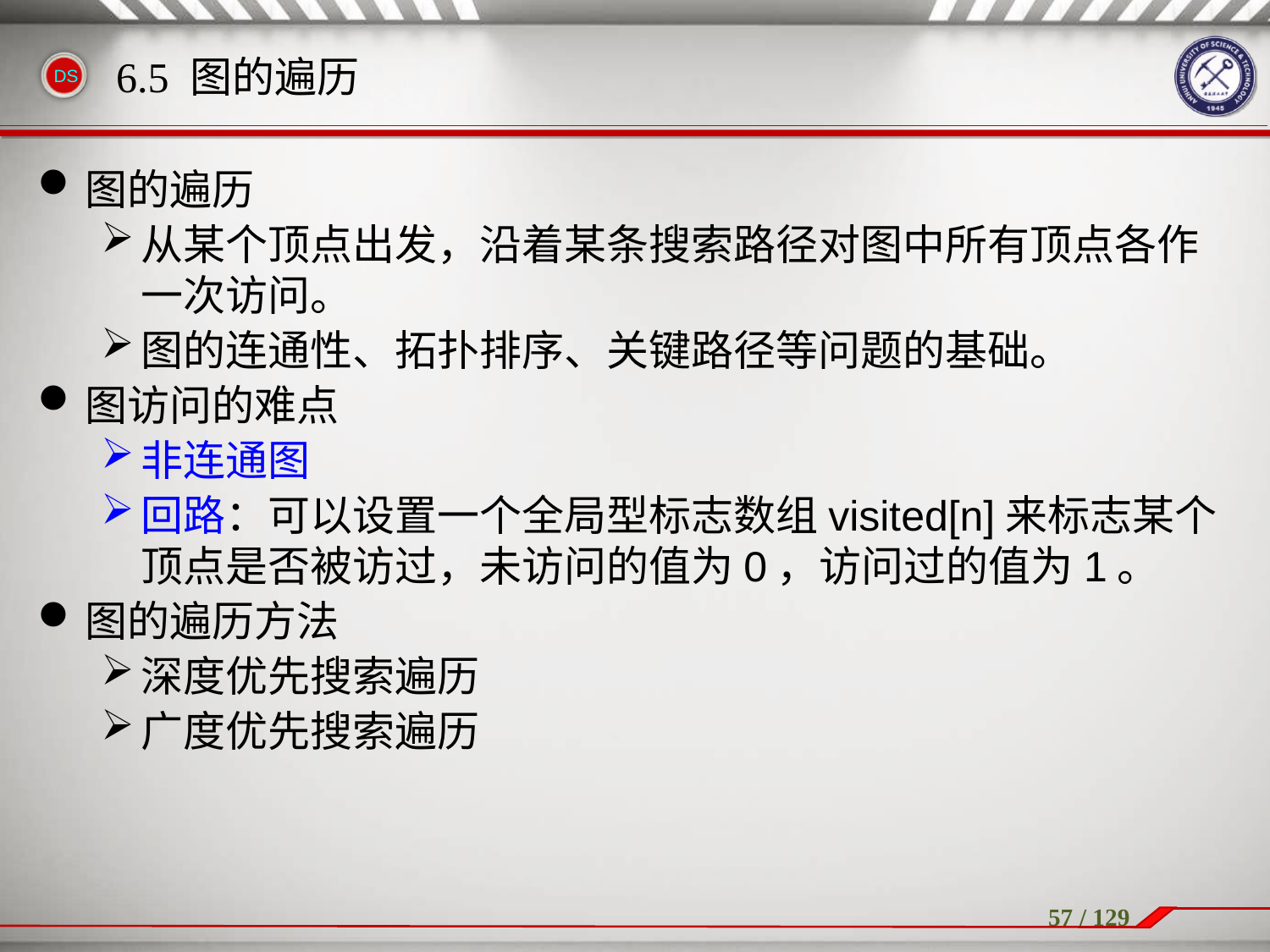

图的遍历
从某个顶点出发，沿着某条搜索路径对图中所有顶点各作一次访问。
图的连通性、拓扑排序、关键路径等问题的基础。
图访问的难点
非连通图
回路：可以设置一个全局型标志数组visited[n]来标志某个顶点是否被访过，未访问的值为0，访问过的值为1。
图的遍历方法
深度优先搜索遍历
广度优先搜索遍历
6.5 图的遍历